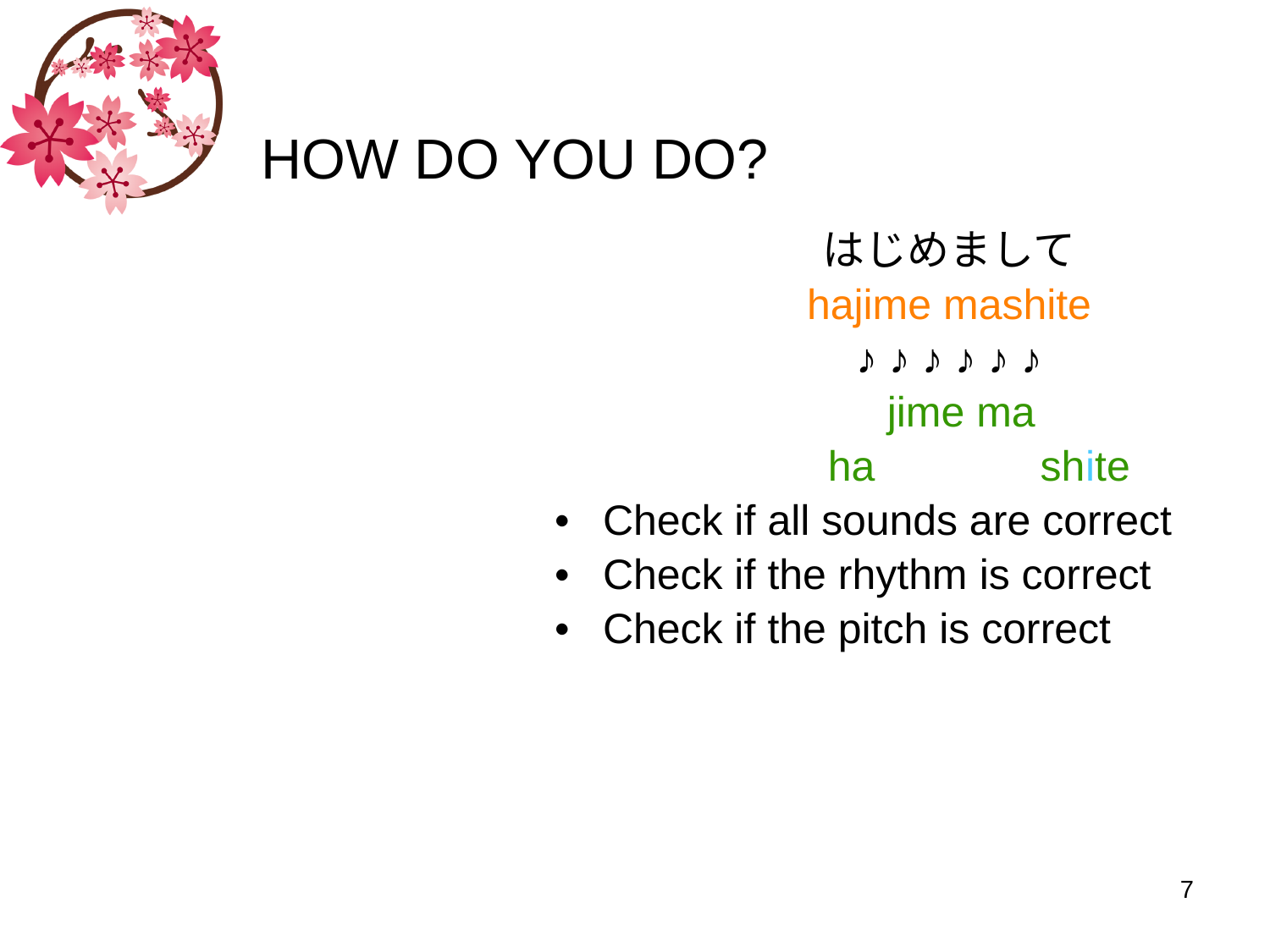

# HOW DO YOU DO?
はじめまして
hajime mashite
♪ ♪ ♪ ♪ ♪ ♪
                            jime ma
                       ha              shite
Check if all sounds are correct
Check if the rhythm is correct
Check if the pitch is correct

7